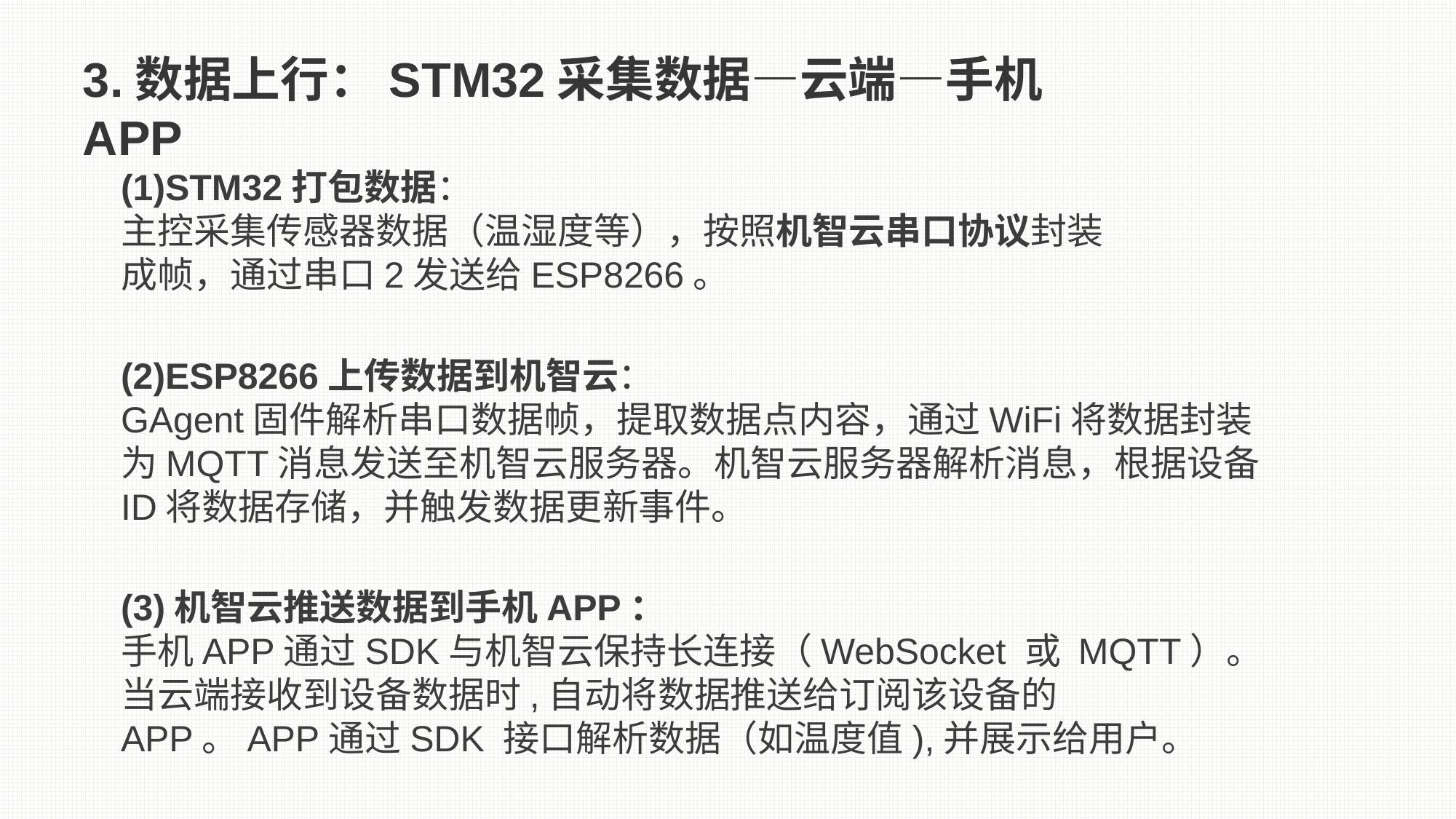

3.数据上行：STM32采集数据—云端—手机APP
(1)STM32打包数据：
主控采集传感器数据（温湿度等），按照机智云串口协议封装成帧，通过串口2发送给ESP8266。
(2)ESP8266上传数据到机智云：
GAgent固件解析串口数据帧，提取数据点内容，通过WiFi将数据封装为MQTT消息发送至机智云服务器。机智云服务器解析消息，根据设备ID将数据存储，并触发数据更新事件。

(3)机智云推送数据到手机APP：
手机APP通过SDK与机智云保持长连接（WebSocket 或 MQTT）。当云端接收到设备数据时,自动将数据推送给订阅该设备的 APP。APP通过SDK 接口解析数据（如温度值),并展示给用户。